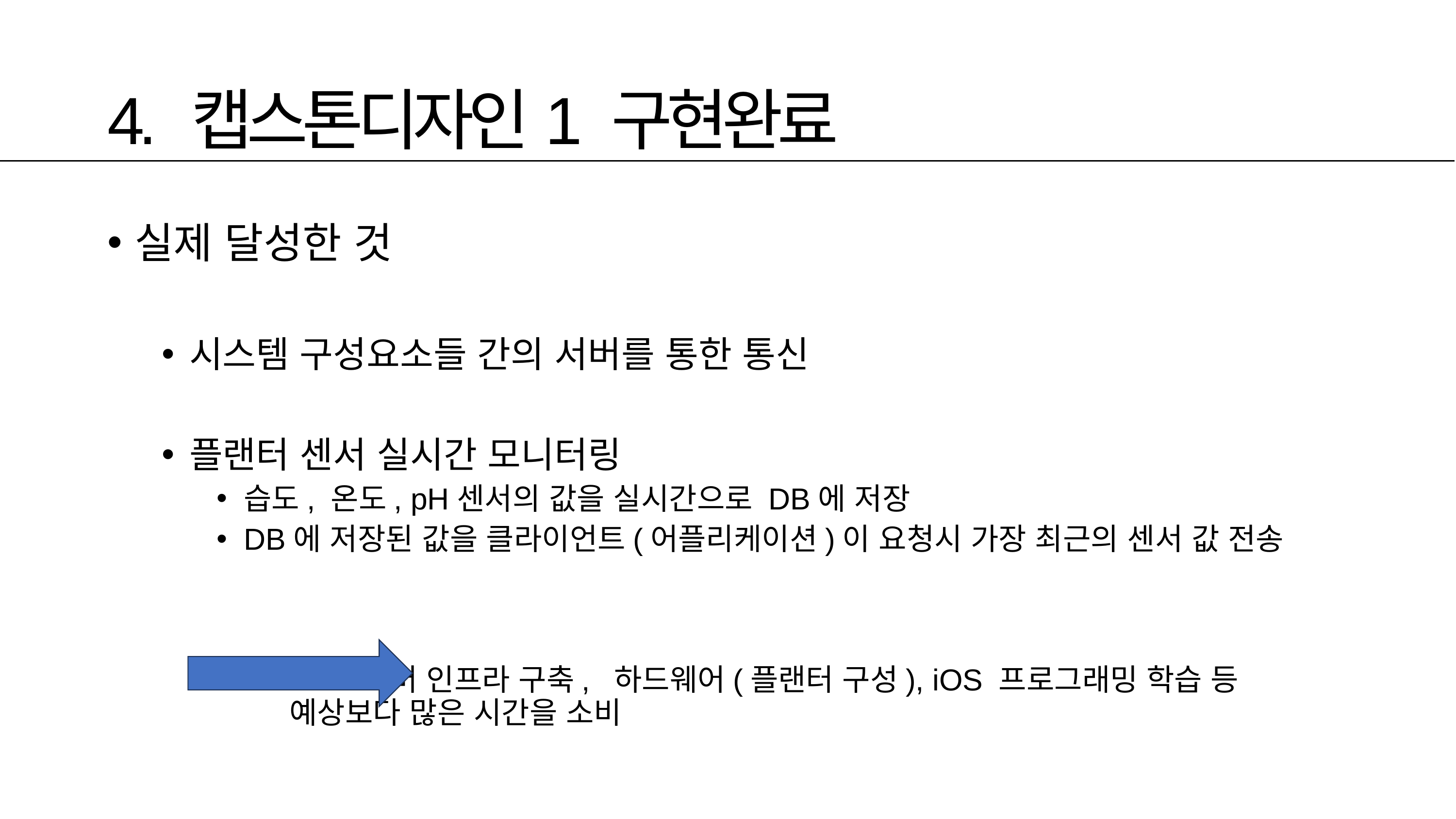

# 4. 캡스톤디자인1 구현완료

실제 달성한 것

시스템 구성요소들 간의 서버를 통한 통신

플랜터 센서 실시간 모니터링​
습도, 온도, pH센서의 값을 실시간으로 DB에 저장
DB에 저장된 값을 클라이언트(어플리케이션)이 요청시 가장 최근의 센서 값 전송

		서버 인프라 구축,  하드웨어(플랜터 구성), iOS 프로그래밍 학습 등 		예상보다 많은 시간을 소비